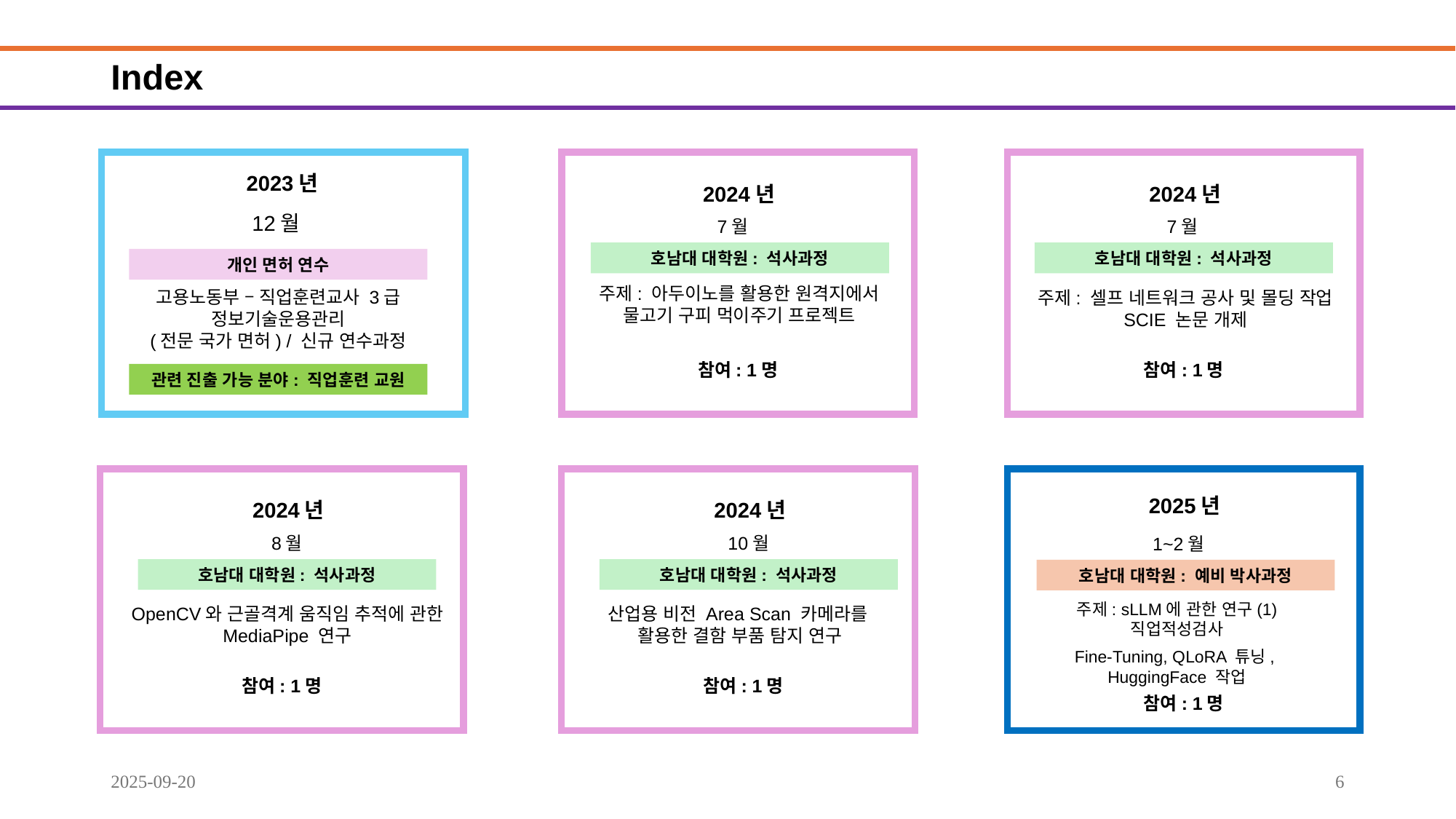

# Index

2023년
2024년
2024년
12월
7월
7월
호남대 대학원: 석사과정
호남대 대학원: 석사과정
개인 면허 연수
주제: 아두이노를 활용한 원격지에서
물고기 구피 먹이주기 프로젝트
고용노동부 – 직업훈련교사 3급
정보기술운용관리
(전문 국가 면허) / 신규 연수과정
주제: 셀프 네트워크 공사 및 몰딩 작업
SCIE 논문 개제
참여: 1명
참여: 1명
관련 진출 가능 분야: 직업훈련 교원

2025년
2024년
2024년
8월
10월
1~2월
호남대 대학원: 석사과정
호남대 대학원: 석사과정
호남대 대학원: 예비 박사과정
주제: sLLM에 관한 연구(1)
직업적성검사
OpenCV와 근골격계 움직임 추적에 관한 MediaPipe 연구
산업용 비전 Area Scan 카메라를
활용한 결함 부품 탐지 연구
Fine-Tuning, QLoRA 튜닝,
HuggingFace 작업
참여: 1명
참여: 1명
참여: 1명
2025-09-20
6